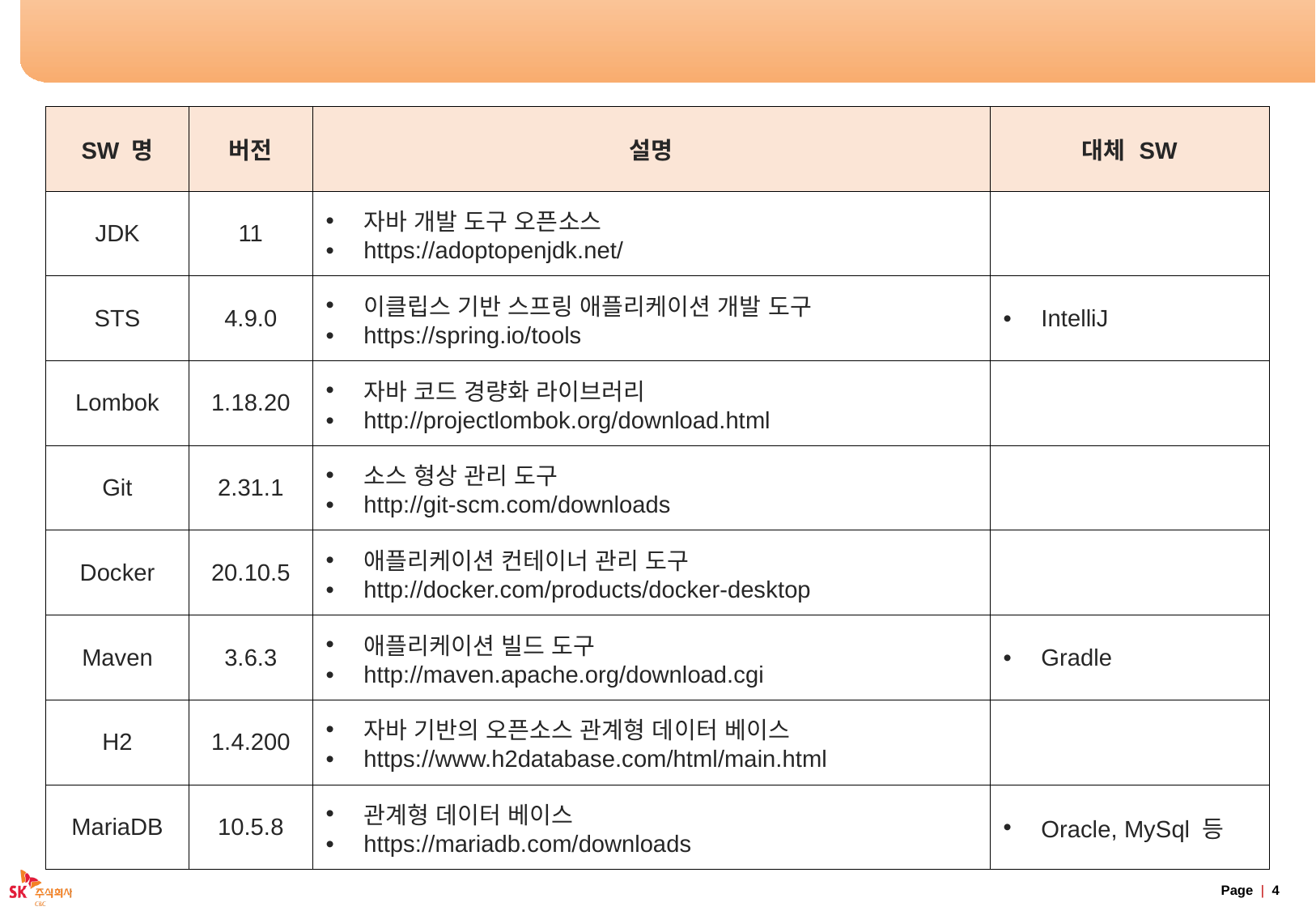

# 개발 환경 구성 도구
| SW 명 | 버전 | 설명 | 대체 SW |
| --- | --- | --- | --- |
| JDK | 11 | 자바 개발 도구 오픈소스 https://adoptopenjdk.net/ |  |
| STS | 4.9.0 | 이클립스 기반 스프링 애플리케이션 개발 도구 https://spring.io/tools | IntelliJ |
| Lombok | 1.18.20 | 자바 코드 경량화 라이브러리 http://projectlombok.org/download.html |  |
| Git | 2.31.1 | 소스 형상 관리 도구 http://git-scm.com/downloads |  |
| Docker | 20.10.5 | 애플리케이션 컨테이너 관리 도구 http://docker.com/products/docker-desktop |  |
| Maven | 3.6.3 | 애플리케이션 빌드 도구 http://maven.apache.org/download.cgi | Gradle |
| H2 | 1.4.200 | 자바 기반의 오픈소스 관계형 데이터 베이스 https://www.h2database.com/html/main.html |  |
| MariaDB | 10.5.8 | 관계형 데이터 베이스 https://mariadb.com/downloads | Oracle, MySql 등 |